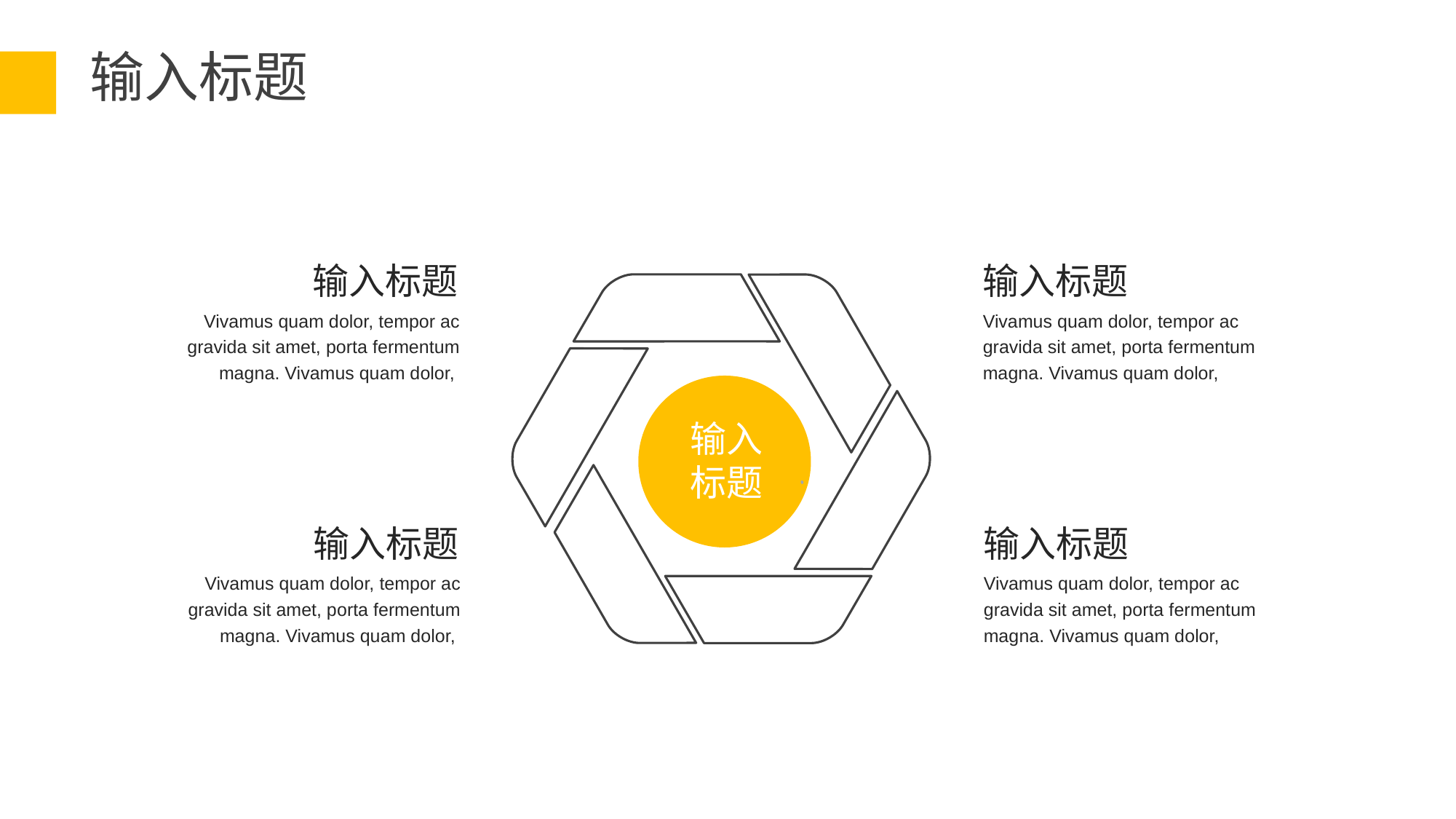

输入标题

输入标题
输入标题

Vivamus quam dolor, tempor ac gravida sit amet, porta fermentum magna. Vivamus quam dolor,
Vivamus quam dolor, tempor ac gravida sit amet, porta fermentum magna. Vivamus quam dolor,

输入标题

输入标题
输入标题

Vivamus quam dolor, tempor ac gravida sit amet, porta fermentum magna. Vivamus quam dolor,
Vivamus quam dolor, tempor ac gravida sit amet, porta fermentum magna. Vivamus quam dolor,